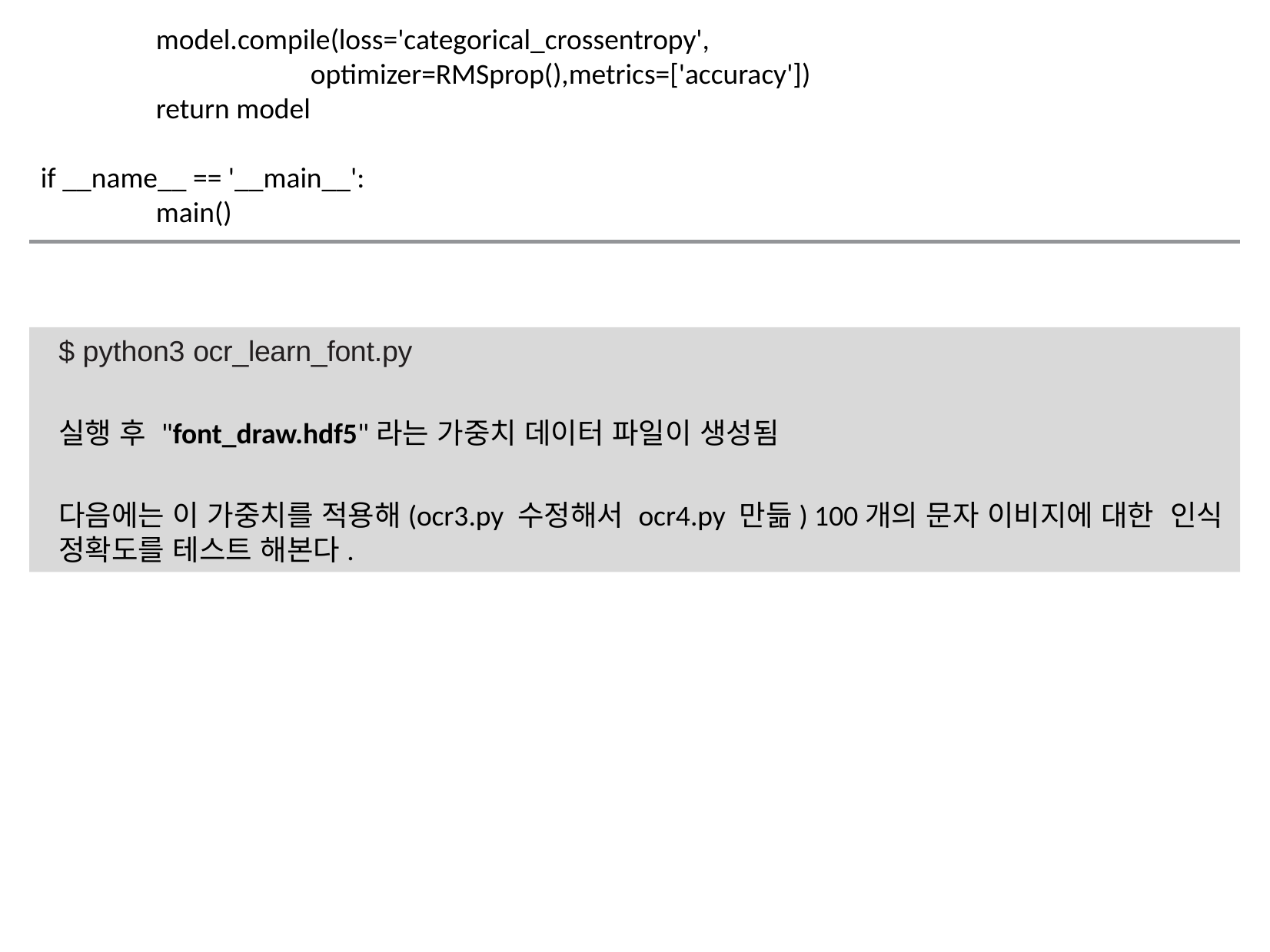

model.compile(loss='categorical_crossentropy',
		      optimizer=RMSprop(),metrics=['accuracy'])
	return model

if __name__ == '__main__':
	main()

$ python3 ocr_learn_font.py

실행 후 "font_draw.hdf5"라는 가중치 데이터 파일이 생성됨

다음에는 이 가중치를 적용해(ocr3.py 수정해서 ocr4.py 만듦) 100개의 문자 이비지에 대한  인식 정확도를 테스트 해본다.